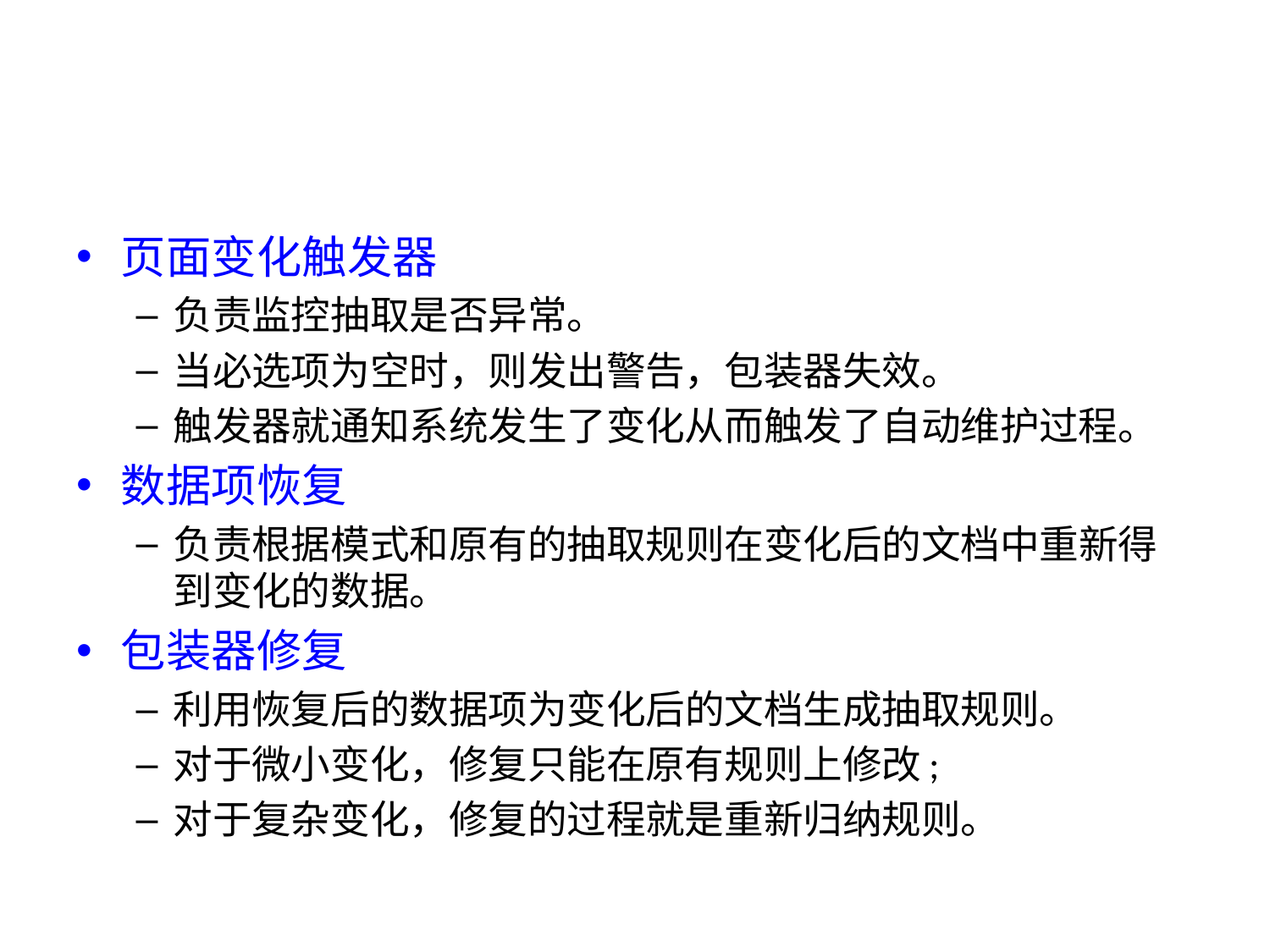

#
页面变化触发器
负责监控抽取是否异常。
当必选项为空时，则发出警告，包装器失效。
触发器就通知系统发生了变化从而触发了自动维护过程。
数据项恢复
负责根据模式和原有的抽取规则在变化后的文档中重新得到变化的数据。
包装器修复
利用恢复后的数据项为变化后的文档生成抽取规则。
对于微小变化，修复只能在原有规则上修改;
对于复杂变化，修复的过程就是重新归纳规则。